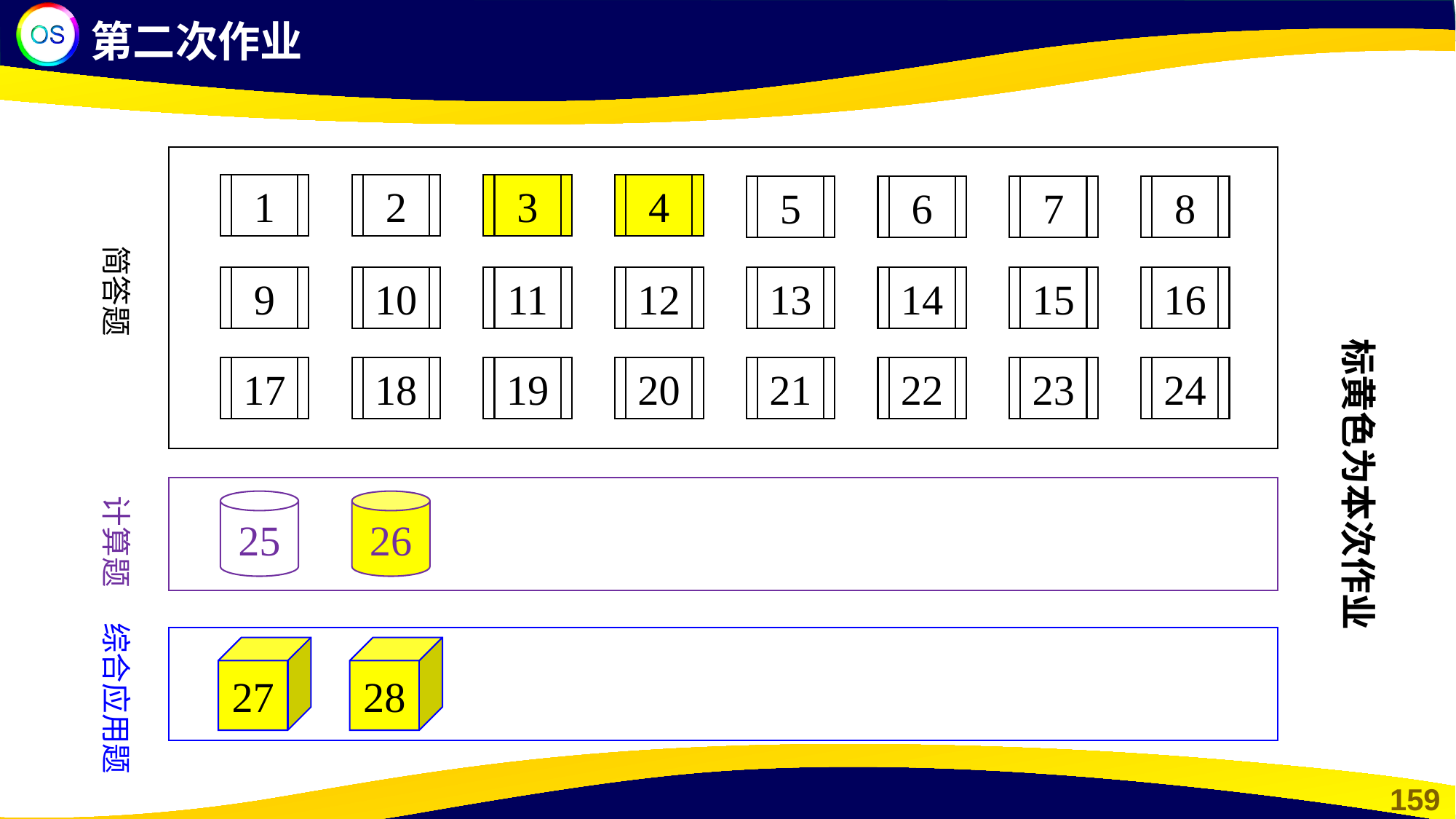

第二次作业

1
2
3
4
5
6
7
8
简答题
9
10
11
12
13
14
15
16
标黄色为本次作业
17
18
19
20
21
22
23
24

计算题
25
26
综合应用题

27
28